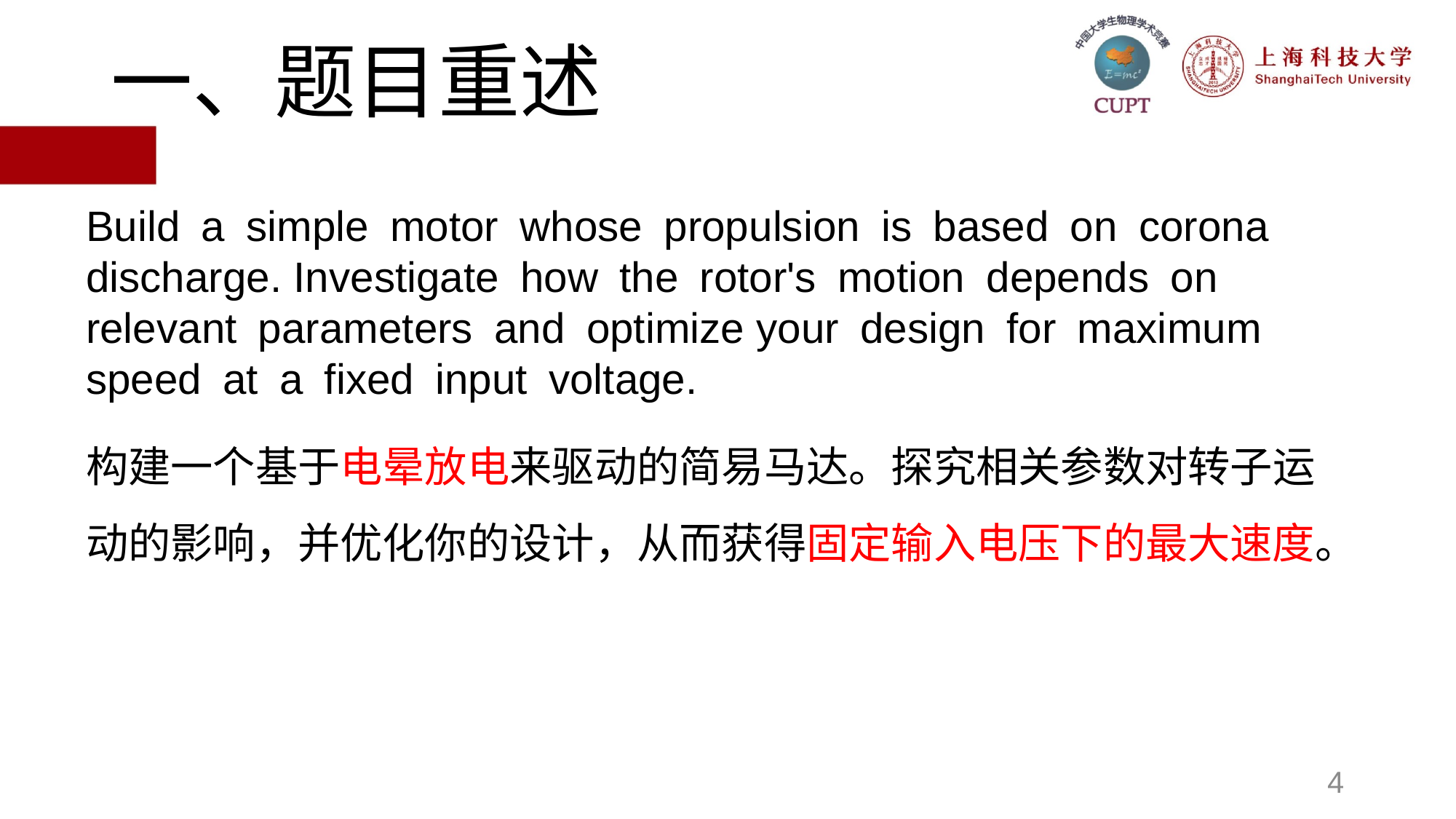

# 一、题目重述
Build a simple motor whose propulsion is based on corona discharge. Investigate how the rotor's motion depends on relevant parameters and optimize your design for maximum speed at a fixed input voltage.
构建一个基于电晕放电来驱动的简易马达。探究相关参数对转子运动的影响，并优化你的设计，从而获得固定输入电压下的最大速度。
4